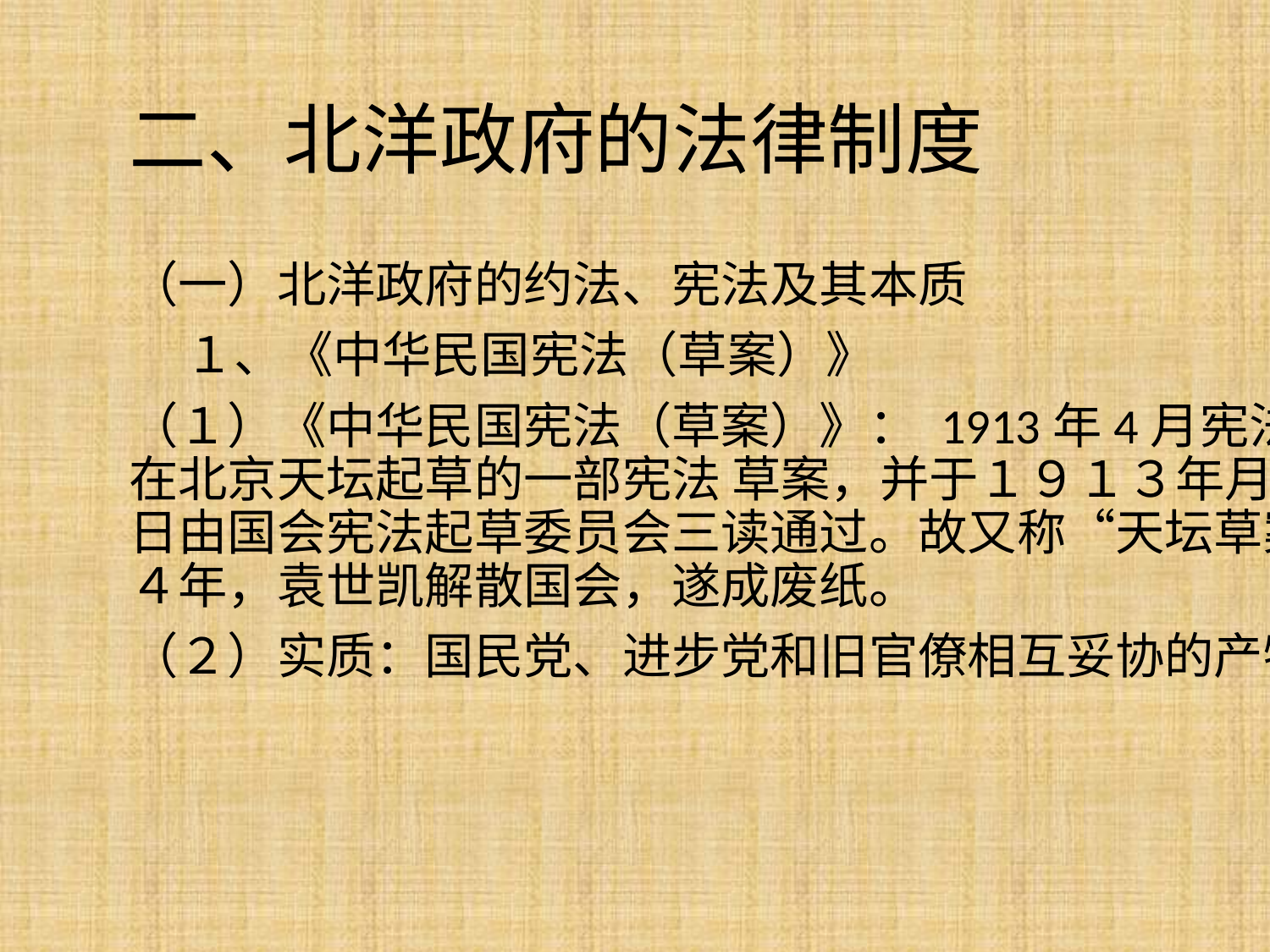

# 二、北洋政府的法律制度
（一）北洋政府的约法、宪法及其本质
    １、《中华民国宪法（草案）》
（１）《中华民国宪法（草案）》： 1913年4月宪法起草委员会在北京天坛起草的一部宪法 草案，并于１９１３年月１０月３１日由国会宪法起草委员会三读通过。故又称“天坛草案”，１９１４年，袁世凯解散国会，遂成废纸。
（２）实质：国民党、进步党和旧官僚相互妥协的产物